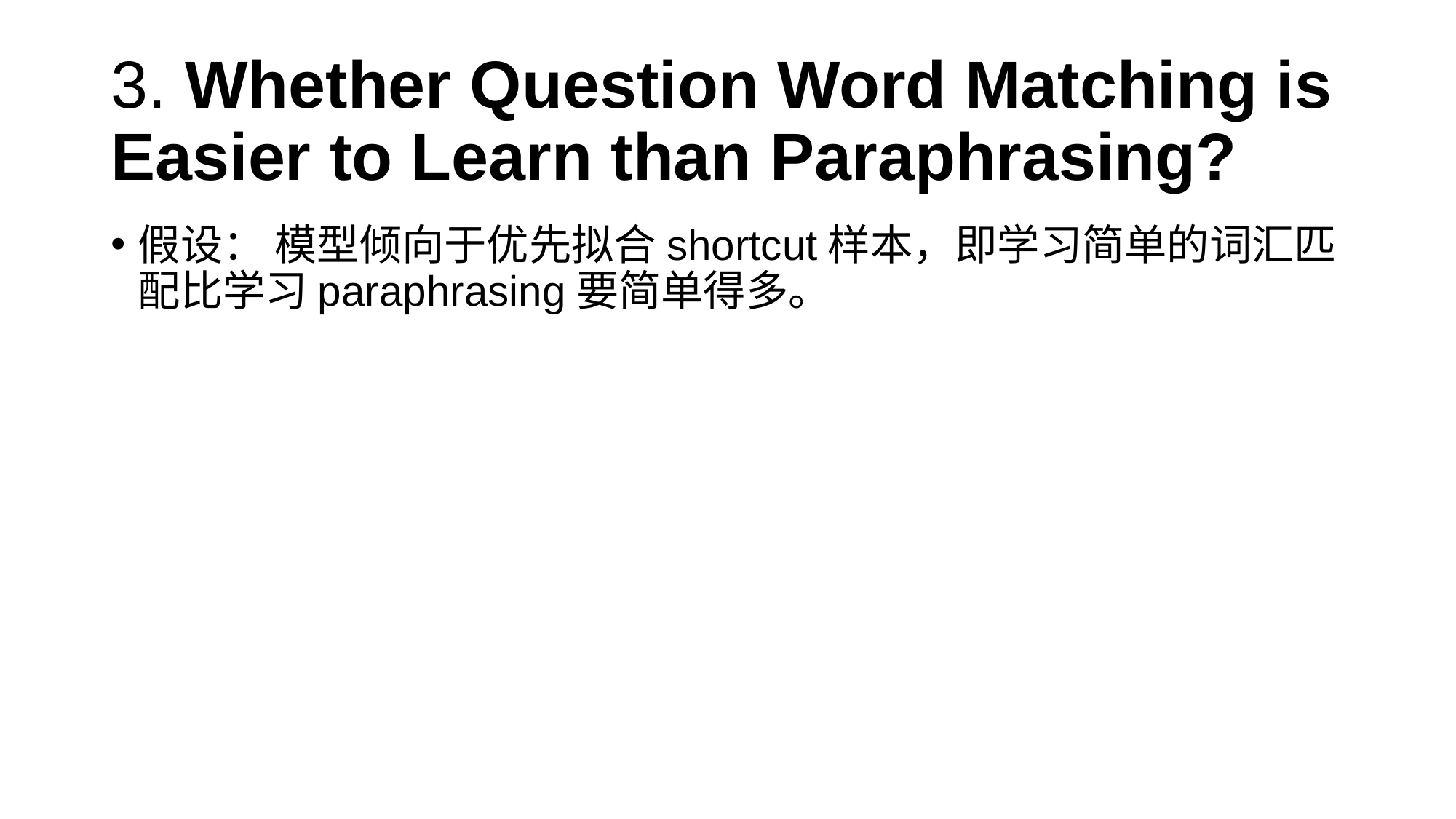

# 3. Whether Question Word Matching is Easier to Learn than Paraphrasing?
假设： 模型倾向于优先拟合shortcut样本，即学习简单的词汇匹配比学习paraphrasing要简单得多。